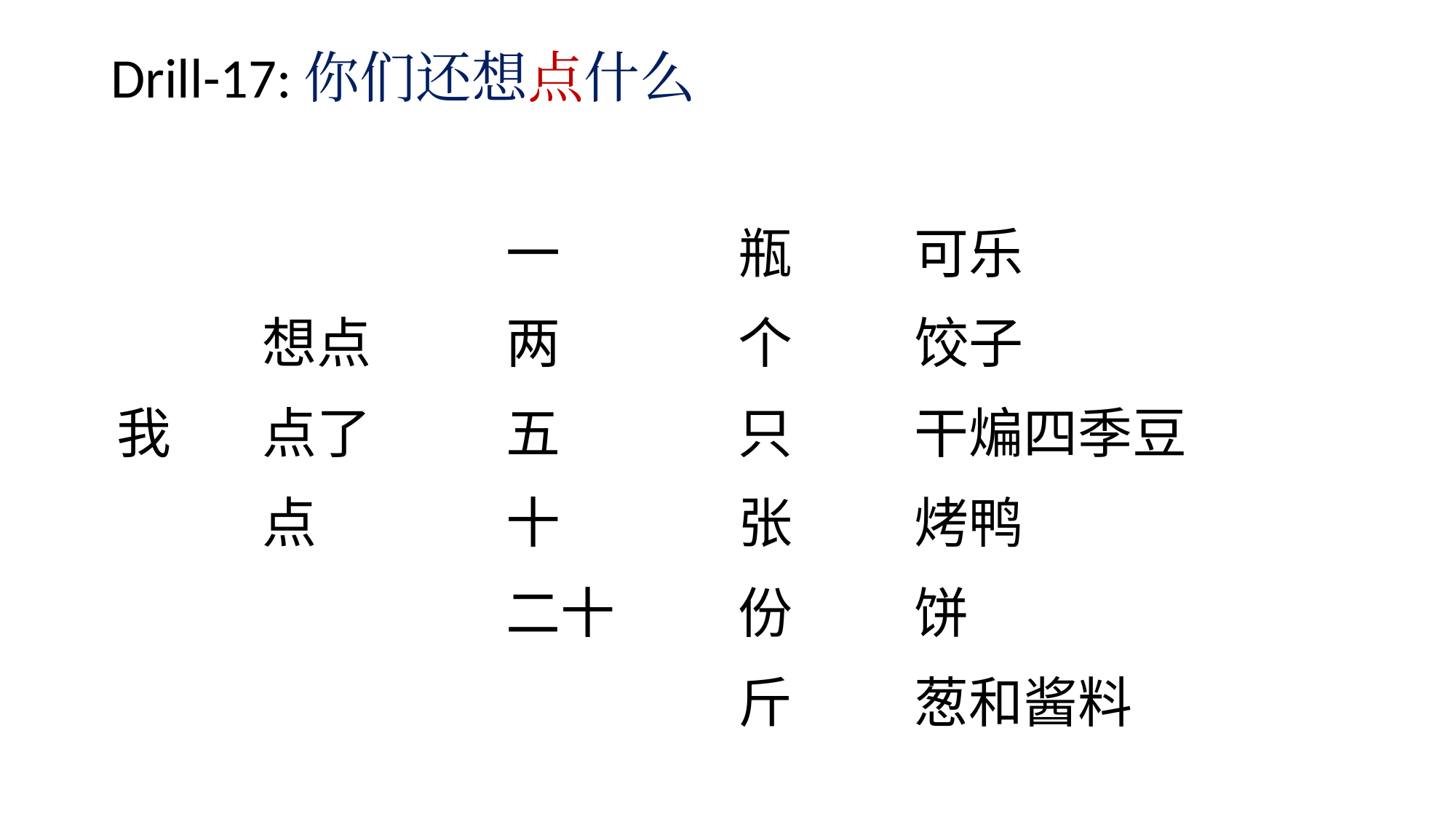

# Drill-17:你们还想点什么

|  |  |  |  |  |
| --- | --- | --- | --- | --- |
|  |  | 一 | 瓶 | 可乐 |
|  | 想点 | 两 | 个 | 饺子 |
| 我 | 点了 | 五 | 只 | 干煸四季豆 |
|  | 点 | 十 | 张 | 烤鸭 |
|  |  | 二十 | 份 | 饼 |
|  |  |  | 斤 | 葱和酱料 |